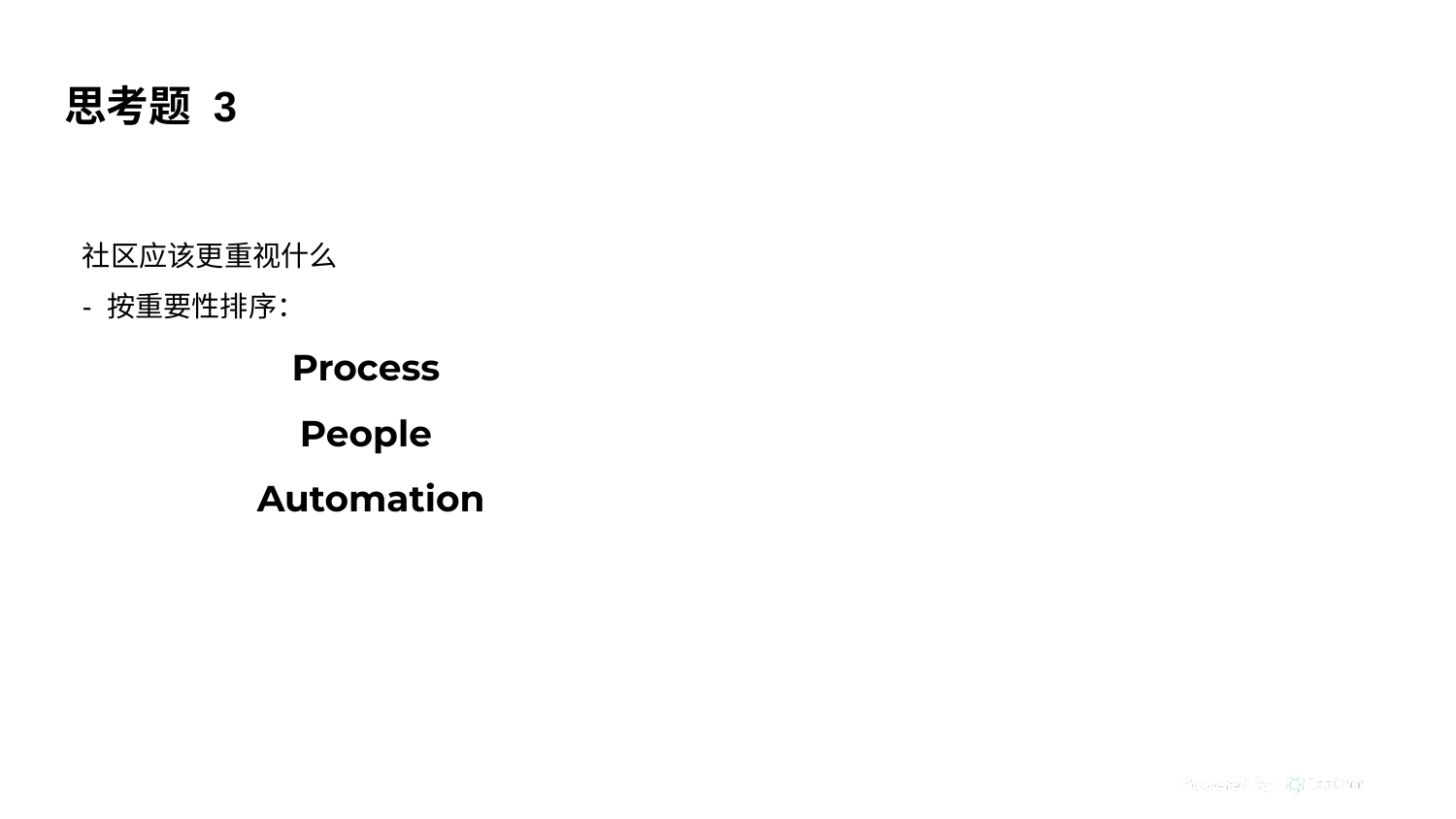

# 思考题 3
社区应该更重视什么
- 按重要性排序：
Process
People
Automation